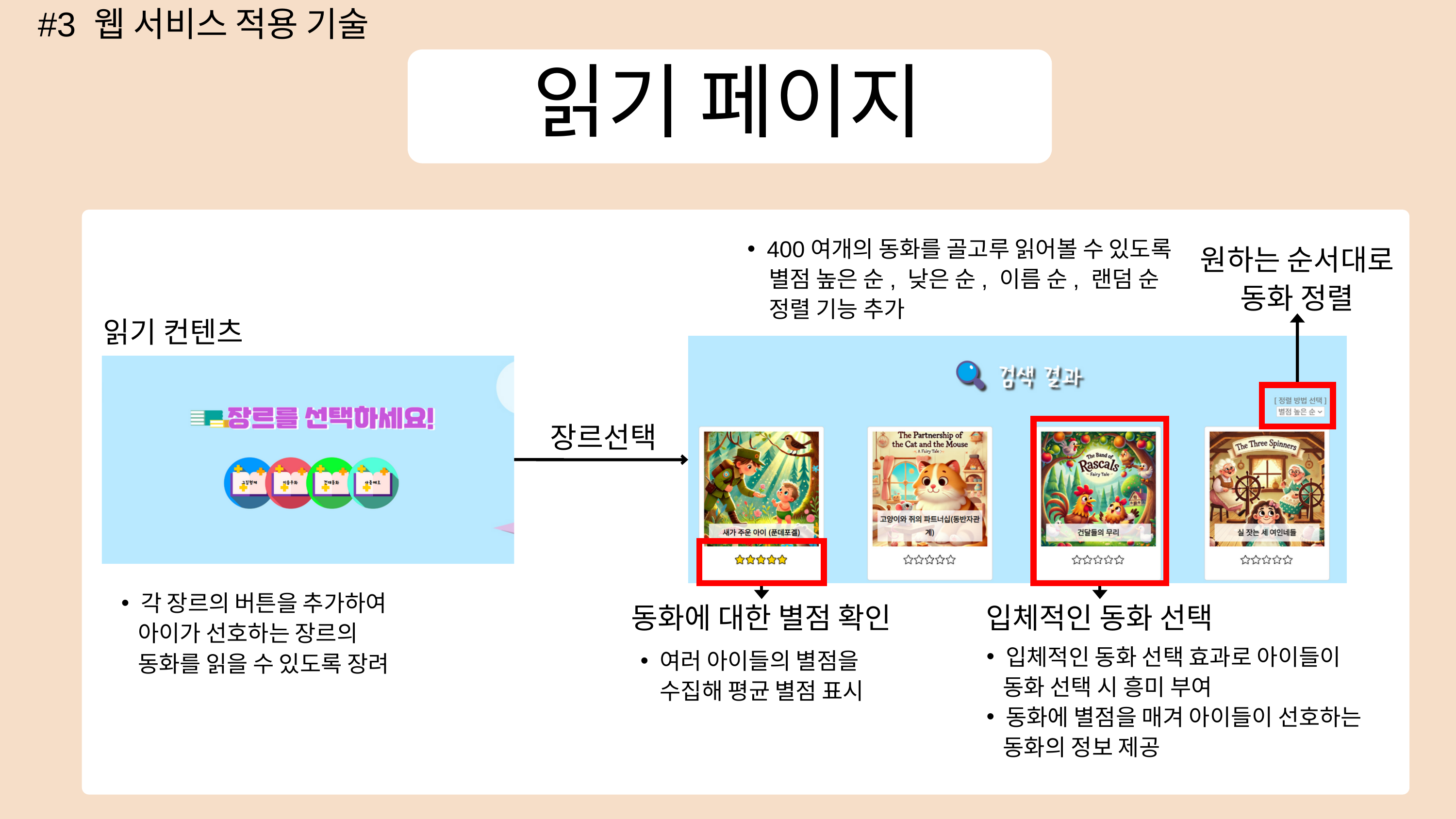

#3 웹 서비스 적용 기술

읽기 페이지

400여개의 동화를 골고루 읽어볼 수 있도록
       별점 높은 순, 낮은 순, 이름 순, 랜덤 순
       정렬 기능 추가
원하는 순서대로
동화 정렬
읽기 컨텐츠

장르선택

각 장르의 버튼을 추가하여
      아이가 선호하는 장르의
      동화를 읽을 수 있도록 장려
동화에 대한 별점 확인
입체적인 동화 선택
입체적인 동화 선택 효과로 아이들이
      동화 선택 시 흥미 부여
동화에 별점을 매겨 아이들이 선호하는
      동화의 정보 제공
여러 아이들의 별점을 수집해 평균 별점 표시